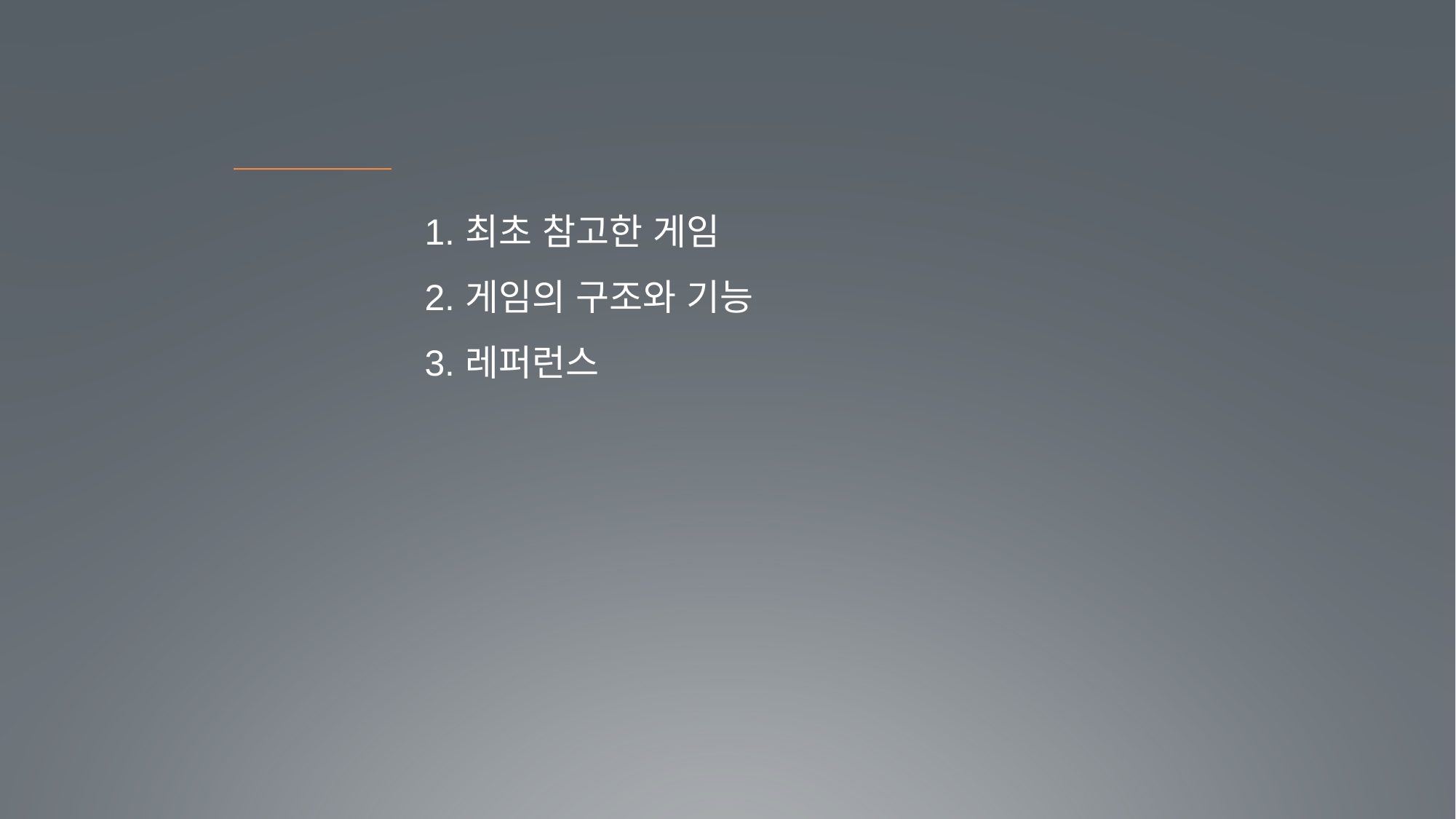

최초 참고한 게임
게임의 구조와 기능
레퍼런스